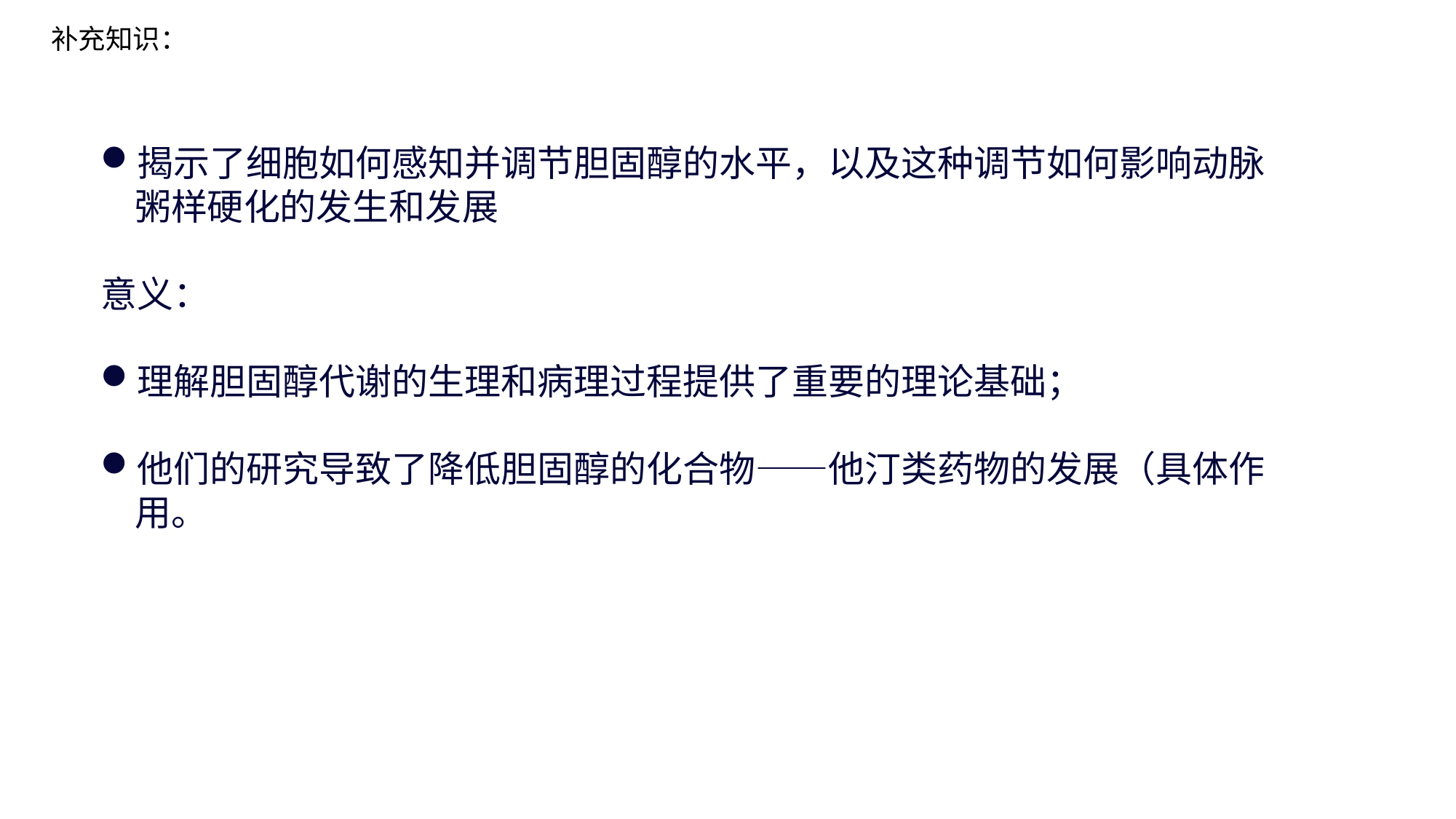

补充知识：

揭示了细胞如何感知并调节胆固醇的水平，以及这种调节如何影响动脉粥样硬化的发生和发展

意义：

理解胆固醇代谢的生理和病理过程提供了重要的理论基础；

他们的研究导致了降低胆固醇的化合物——他汀类药物的发展（具体作用。